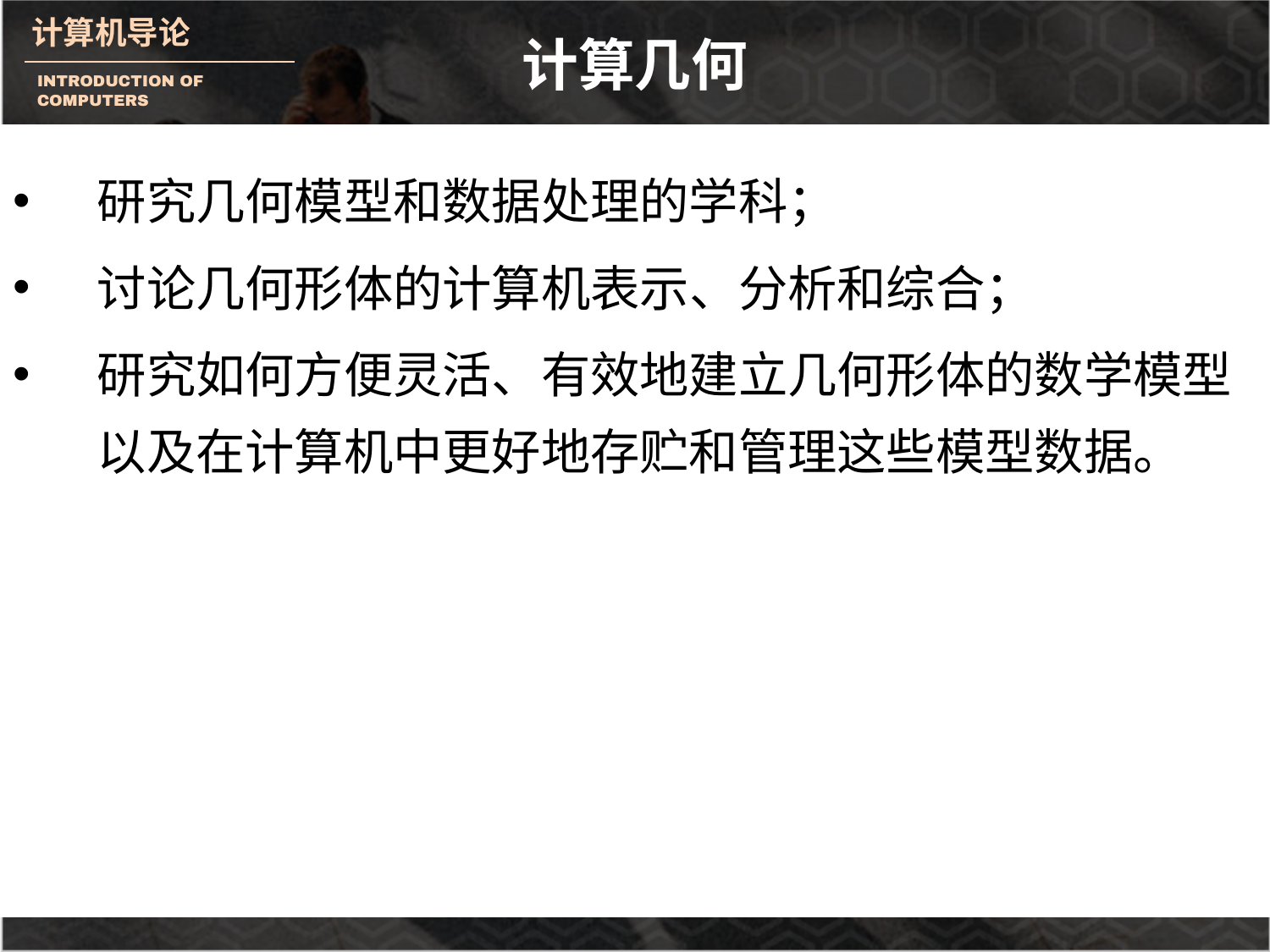

# 计算几何
研究几何模型和数据处理的学科；
讨论几何形体的计算机表示、分析和综合；
研究如何方便灵活、有效地建立几何形体的数学模型以及在计算机中更好地存贮和管理这些模型数据。